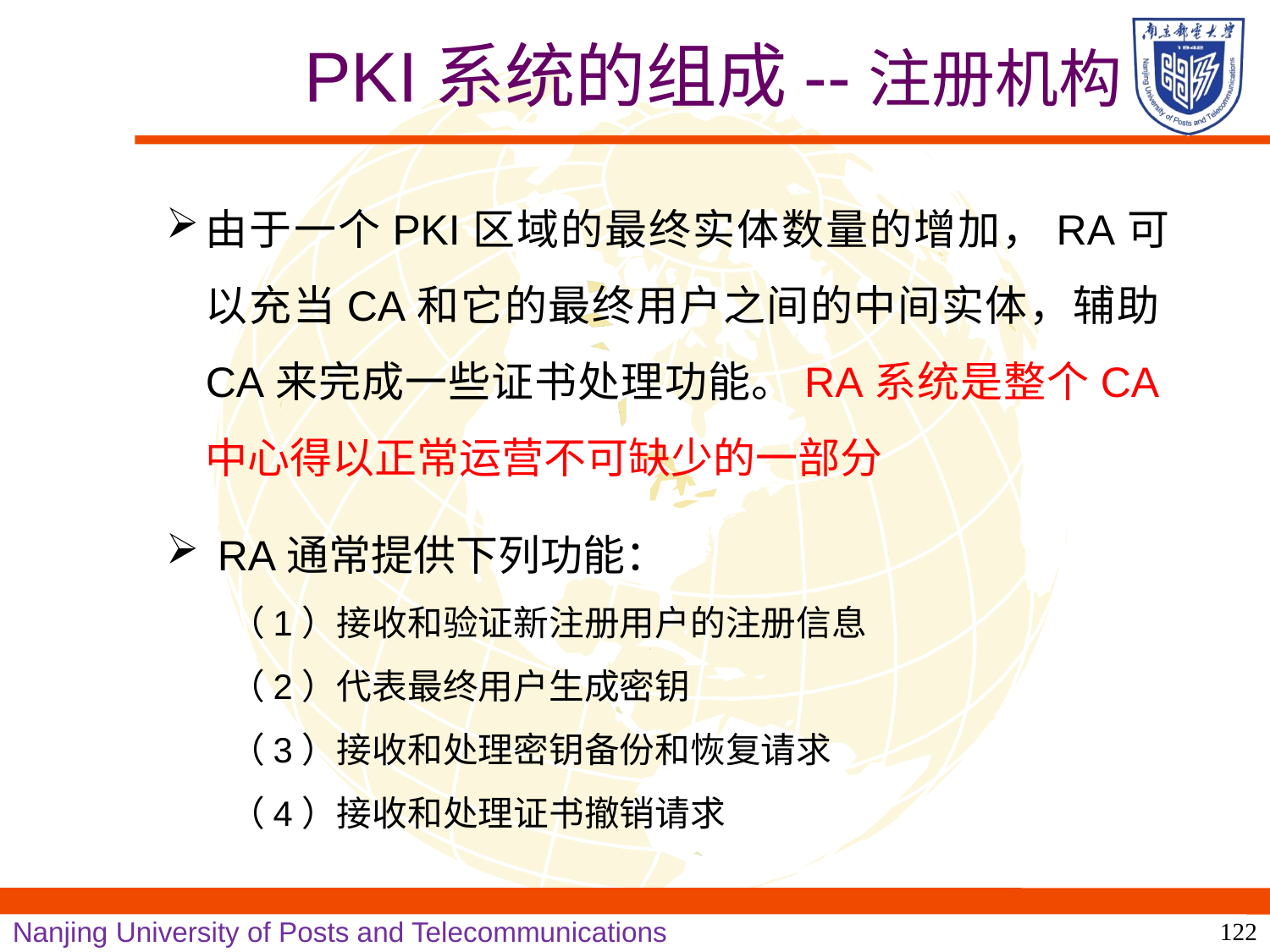

PKI系统的组成--注册机构
由于一个PKI区域的最终实体数量的增加，RA可以充当CA和它的最终用户之间的中间实体，辅助CA来完成一些证书处理功能。RA系统是整个CA中心得以正常运营不可缺少的一部分
 RA通常提供下列功能：
（1）接收和验证新注册用户的注册信息
（2）代表最终用户生成密钥
（3）接收和处理密钥备份和恢复请求
（4）接收和处理证书撤销请求
122